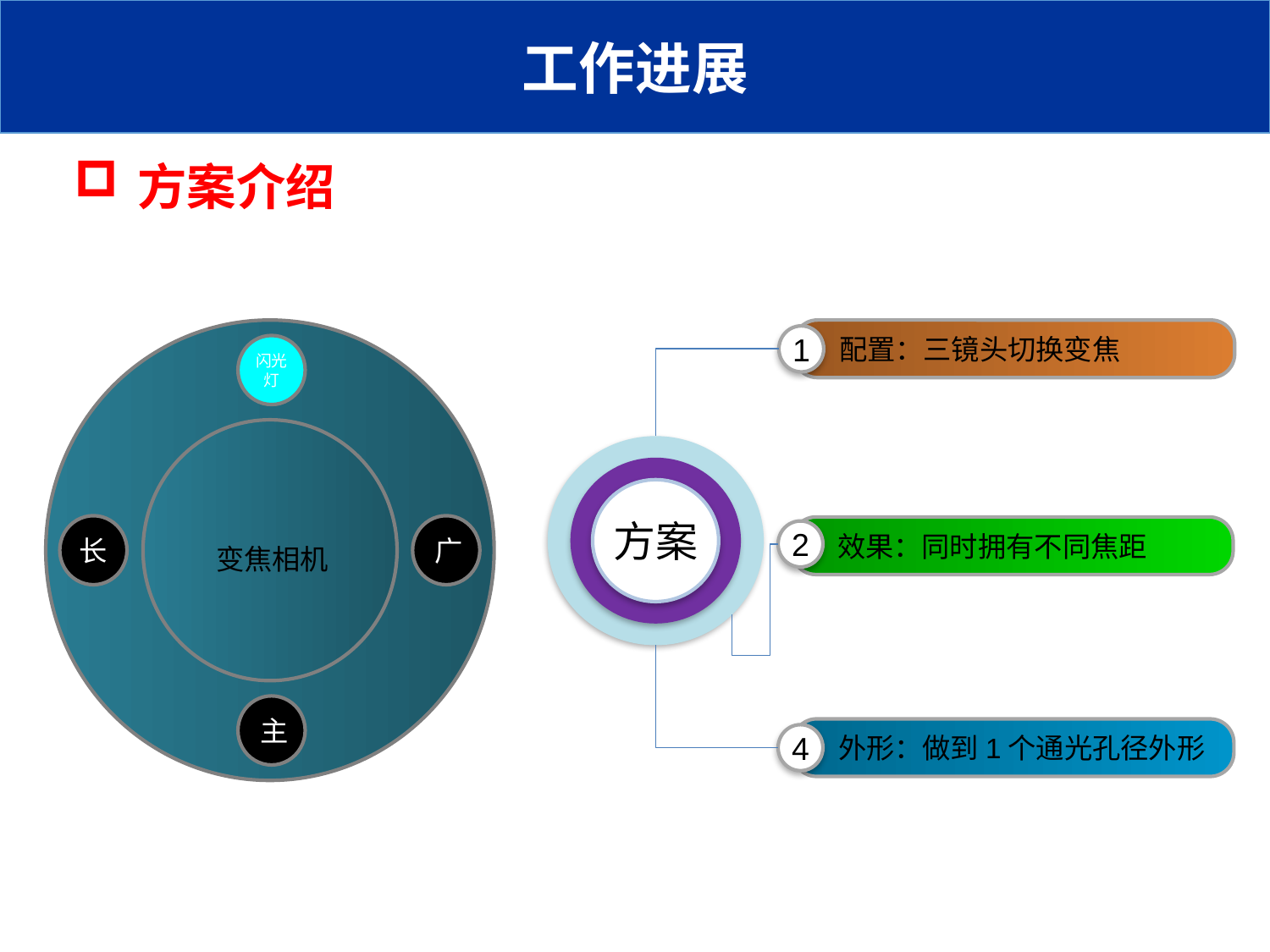

工作进展
方案介绍

   配置：三镜头切换变焦
1
闪光灯
长
广
主

方案
   效果：同时拥有不同焦距
2
变焦相机
   外形：做到1个通光孔径外形
4